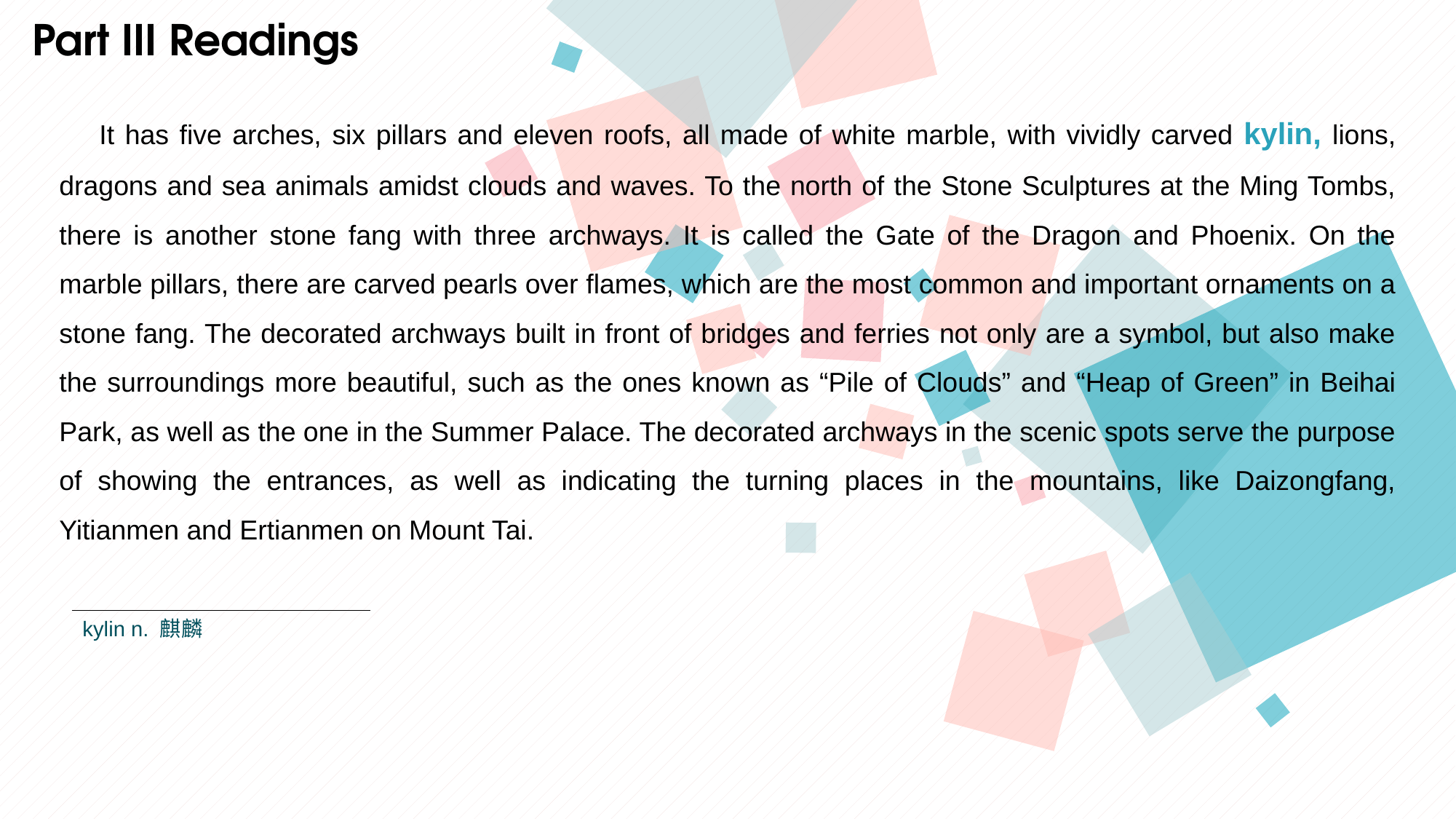

Part III Readings
    It has five arches, six pillars and eleven roofs, all made of white marble, with vividly carved kylin, lions, dragons and sea animals amidst clouds and waves. To the north of the Stone Sculptures at the Ming Tombs, there is another stone fang with three archways. It is called the Gate of the Dragon and Phoenix. On the marble pillars, there are carved pearls over flames, which are the most common and important ornaments on a stone fang. The decorated archways built in front of bridges and ferries not only are a symbol, but also make the surroundings more beautiful, such as the ones known as “Pile of Clouds” and “Heap of Green” in Beihai Park, as well as the one in the Summer Palace. The decorated archways in the scenic spots serve the purpose of showing the entrances, as well as indicating the turning places in the mountains, like Daizongfang, Yitianmen and Ertianmen on Mount Tai.
kylin n. 麒麟